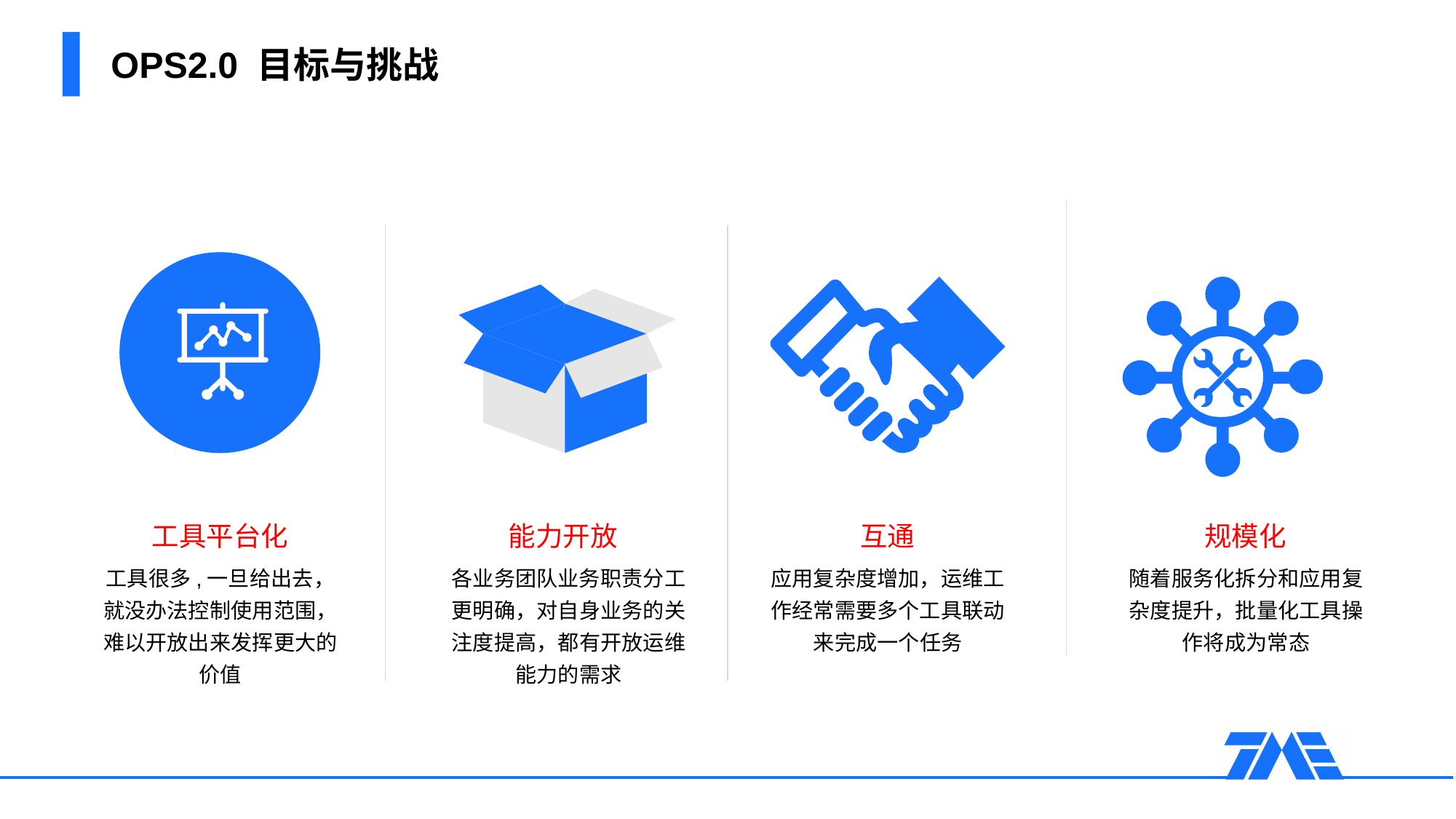

# OPS2.0 目标与挑战

工具平台化
能力开放
互通
规模化
工具很多,一旦给出去，就没办法控制使用范围，难以开放出来发挥更大的价值
各业务团队业务职责分工更明确，对自身业务的关注度提高，都有开放运维能力的需求
应用复杂度增加，运维工作经常需要多个工具联动来完成一个任务
随着服务化拆分和应用复杂度提升，批量化工具操作将成为常态